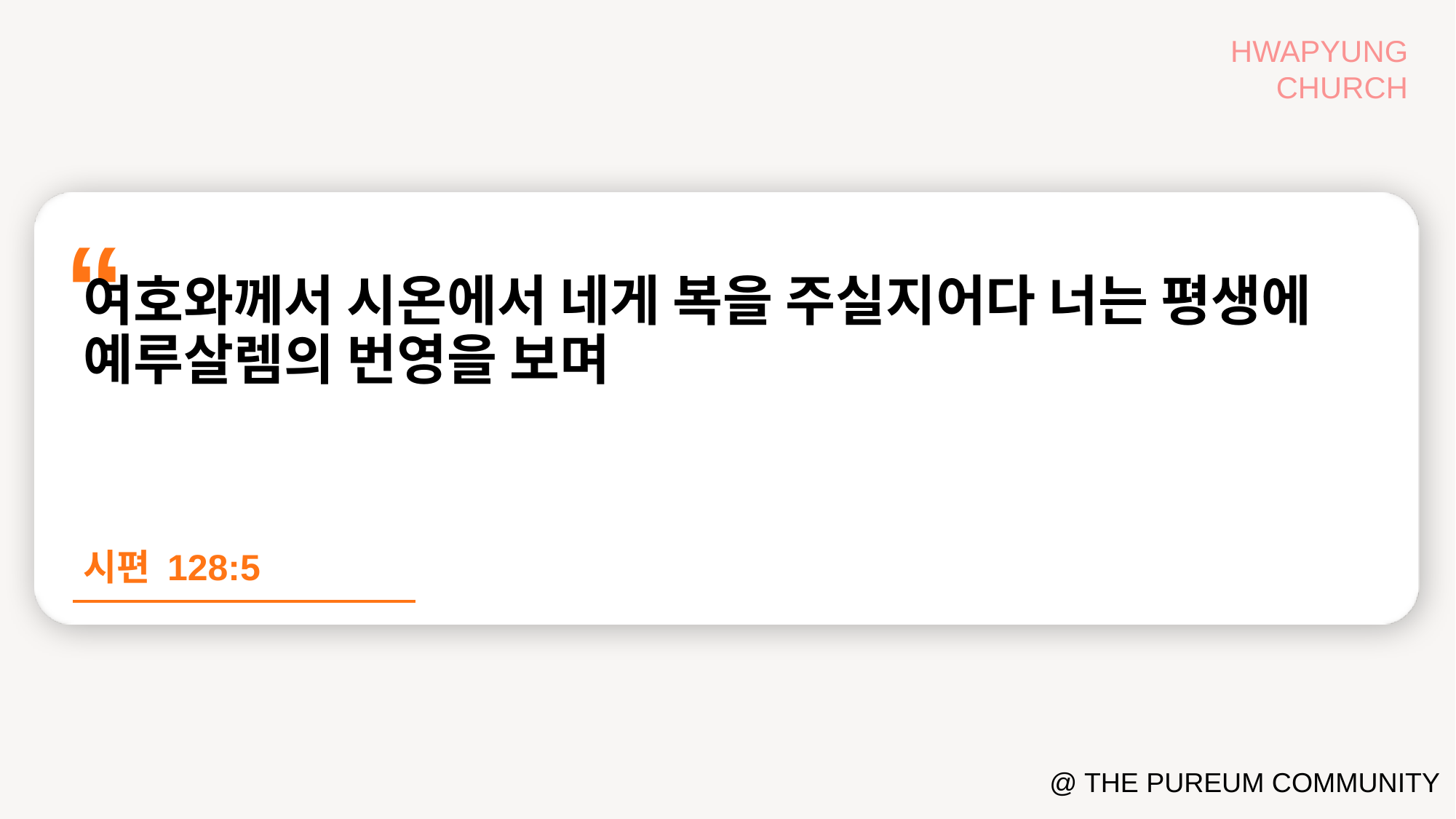

여호와께서 시온에서 네게 복을 주실지어다 너는 평생에 예루살렘의 번영을 보며
시편 128:5